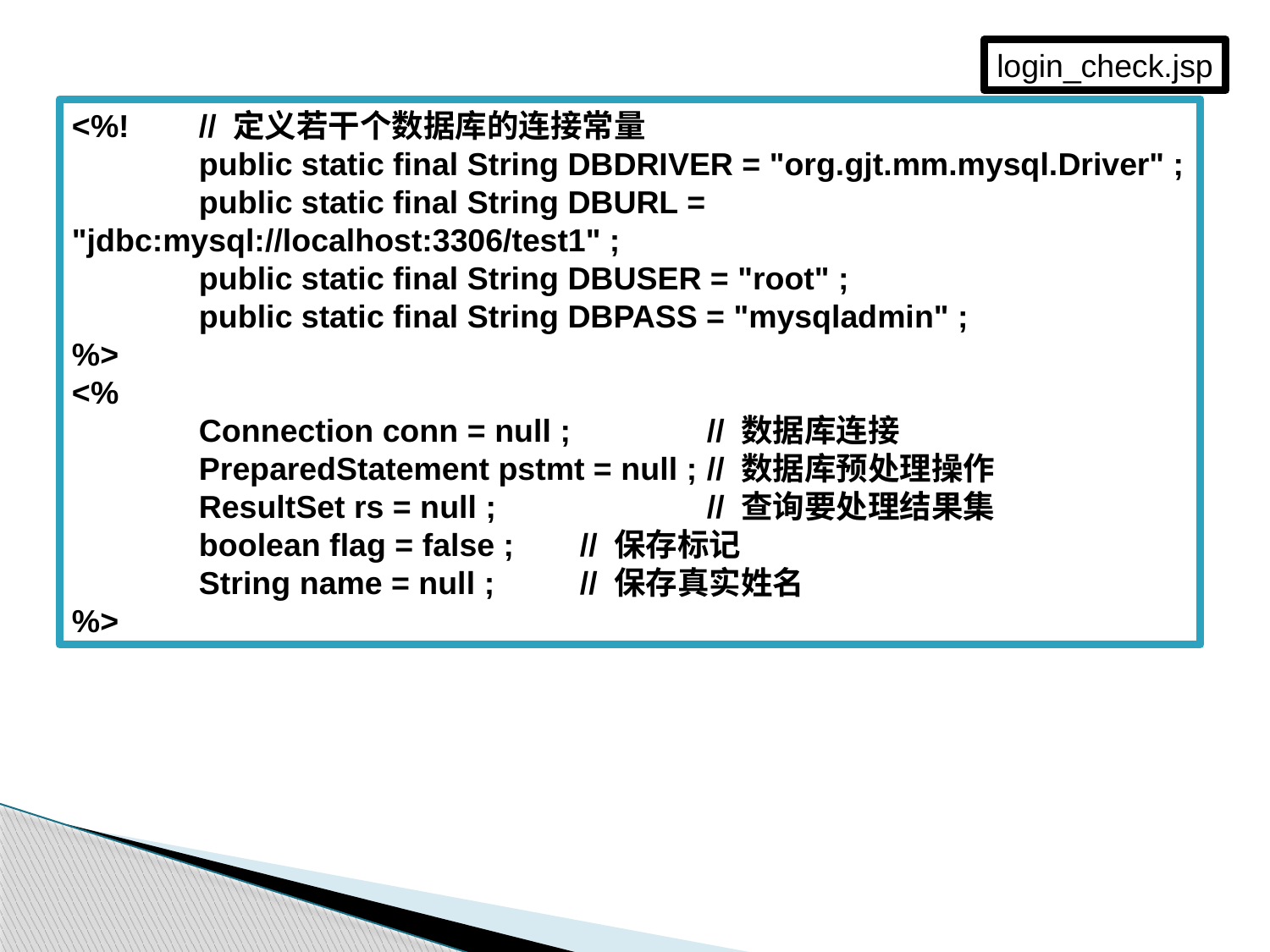

login_check.jsp
<%!	// 定义若干个数据库的连接常量
	public static final String DBDRIVER = "org.gjt.mm.mysql.Driver" ;
	public static final String DBURL = "jdbc:mysql://localhost:3306/test1" ;
	public static final String DBUSER = "root" ;
	public static final String DBPASS = "mysqladmin" ;
%>
<%
	Connection conn = null ;		// 数据库连接
	PreparedStatement pstmt = null ;	// 数据库预处理操作
	ResultSet rs = null ;		// 查询要处理结果集
	boolean flag = false ;	// 保存标记
	String name = null ;	// 保存真实姓名
%>